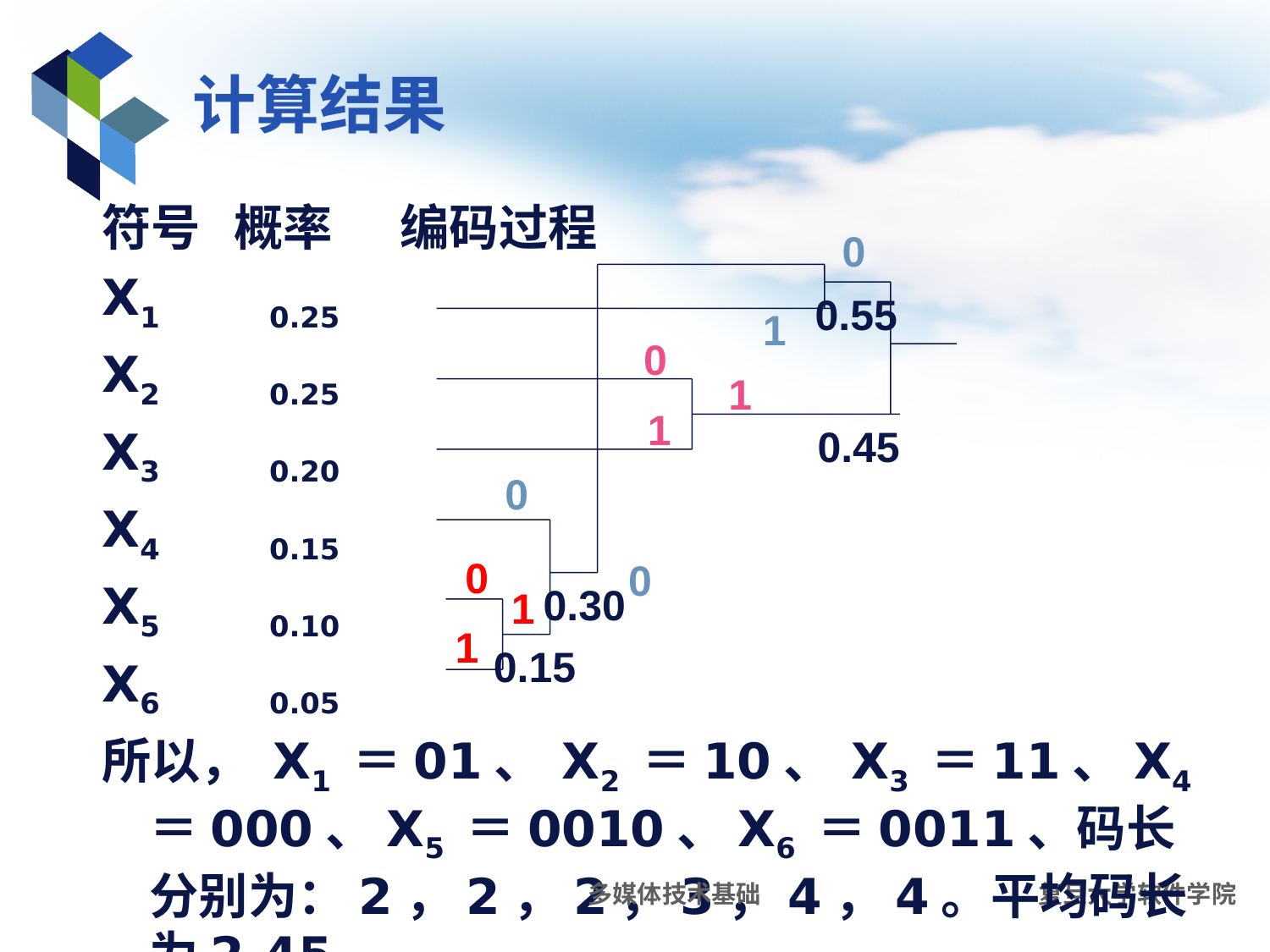

# 计算结果
符号   概率      编码过程
X1           0.25
X2           0.25
X3           0.20
X4           0.15
X5           0.10
X6           0.05
所以， X1 ＝01、 X2 ＝10、 X3 ＝11、X4 ＝000、X5 ＝0010、X6 ＝0011、码长分别为：2，2，2，3，4，4。平均码长为2.45

0

0.55

1

0

1

1

0.45

0

0
0
0.30

1

1
0.15

多媒体技术基础